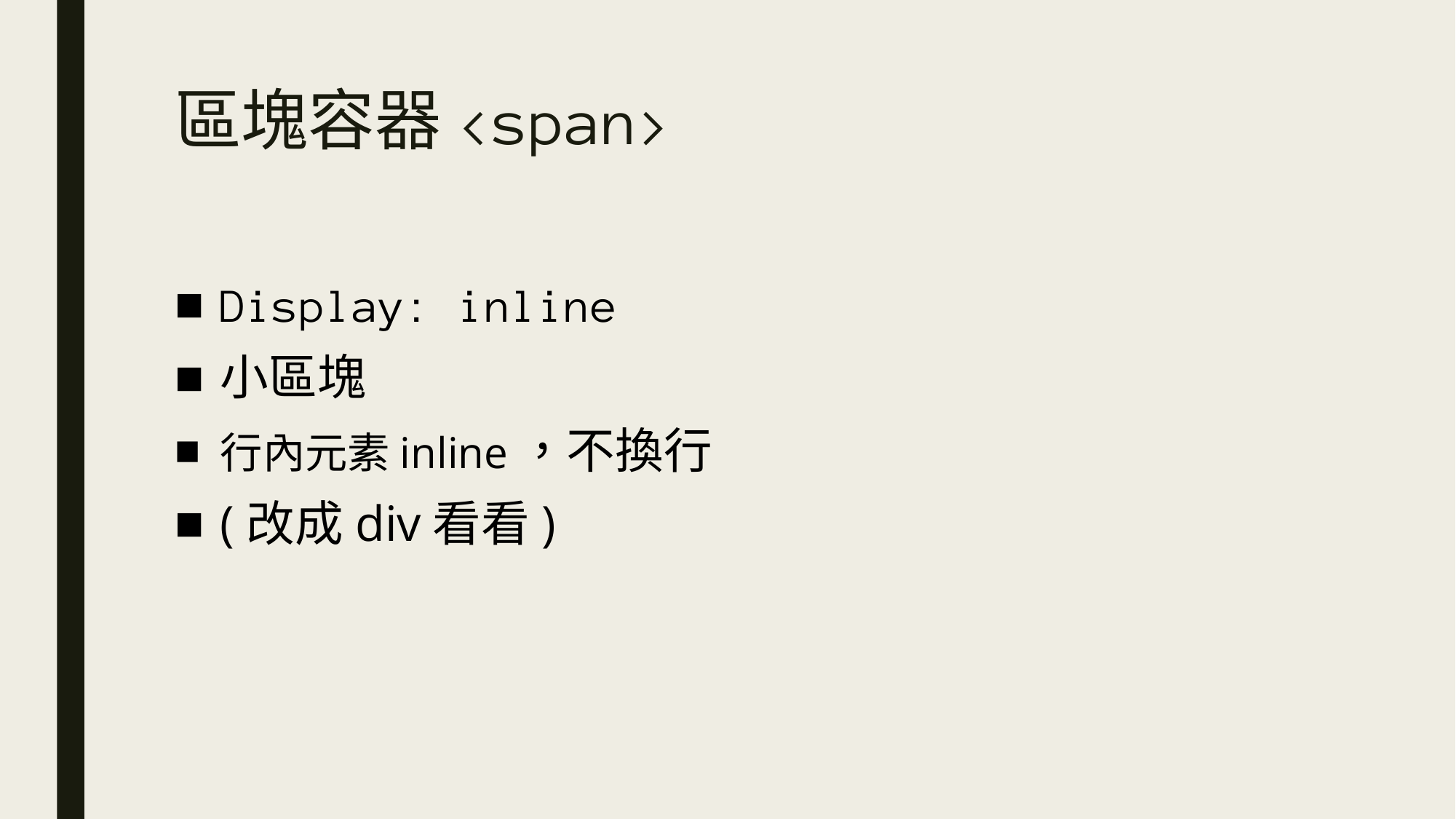

# 區塊容器<span>
Display: inline
小區塊
行內元素inline，不換行
(改成div看看)